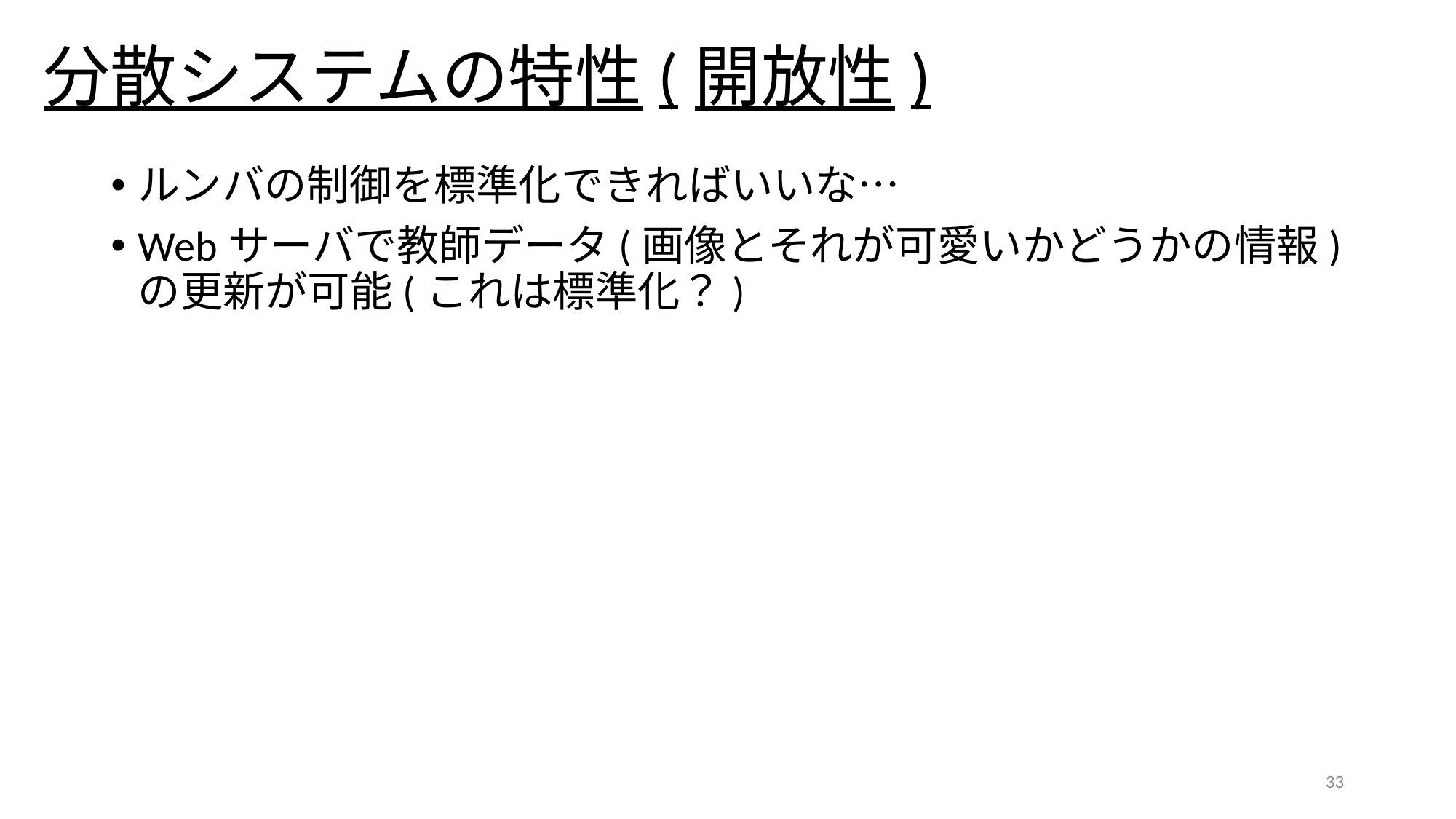

# 分散システムの特性(開放性)
ルンバの制御を標準化できればいいな…
Webサーバで教師データ(画像とそれが可愛いかどうかの情報)の更新が可能(これは標準化？)
33